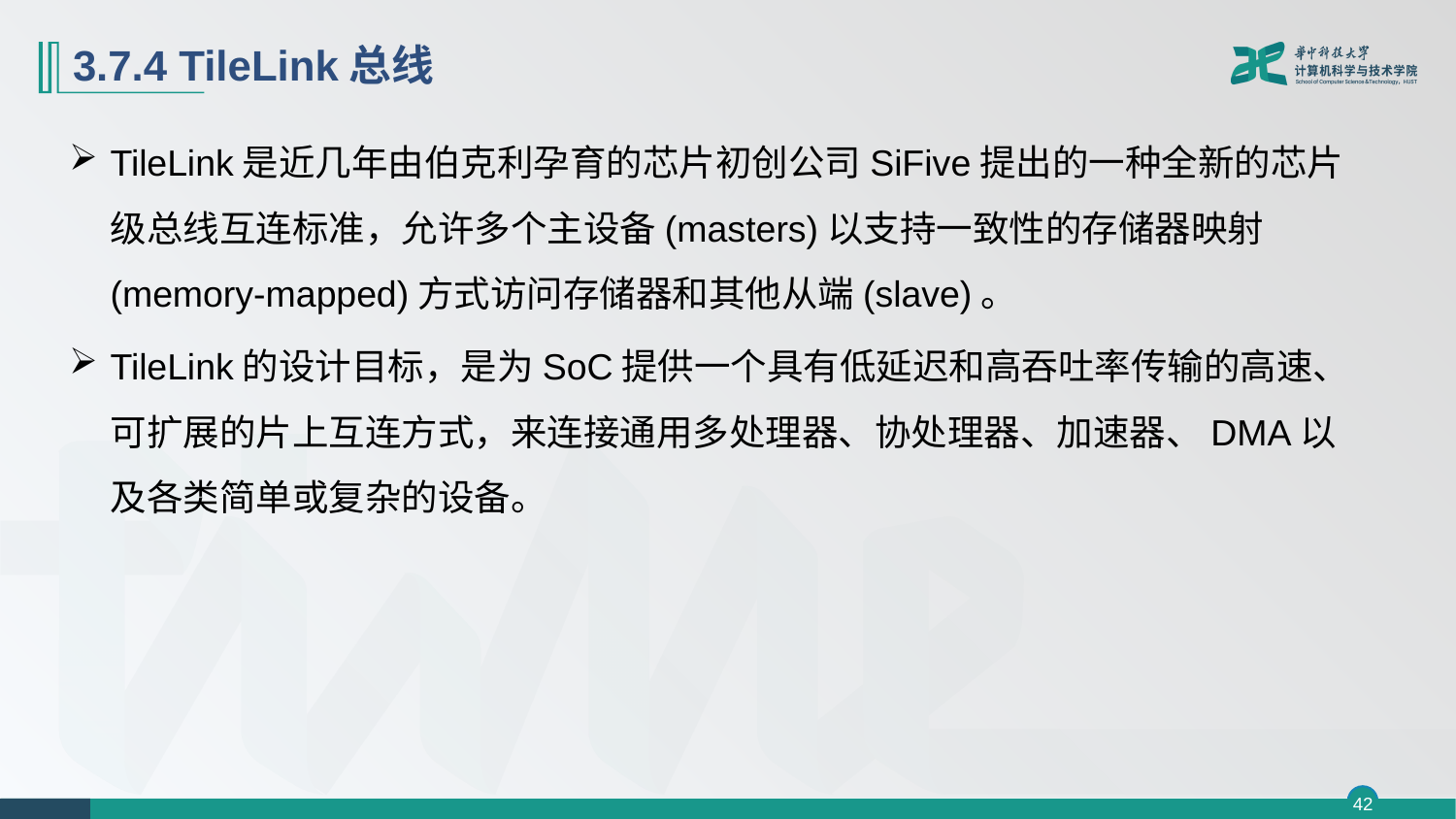

# 3.7.4 TileLink总线
TileLink是近几年由伯克利孕育的芯片初创公司SiFive提出的一种全新的芯片级总线互连标准，允许多个主设备(masters)以支持一致性的存储器映射(memory-mapped)方式访问存储器和其他从端(slave)。
TileLink的设计目标，是为SoC提供一个具有低延迟和高吞吐率传输的高速、可扩展的片上互连方式，来连接通用多处理器、协处理器、加速器、DMA以及各类简单或复杂的设备。